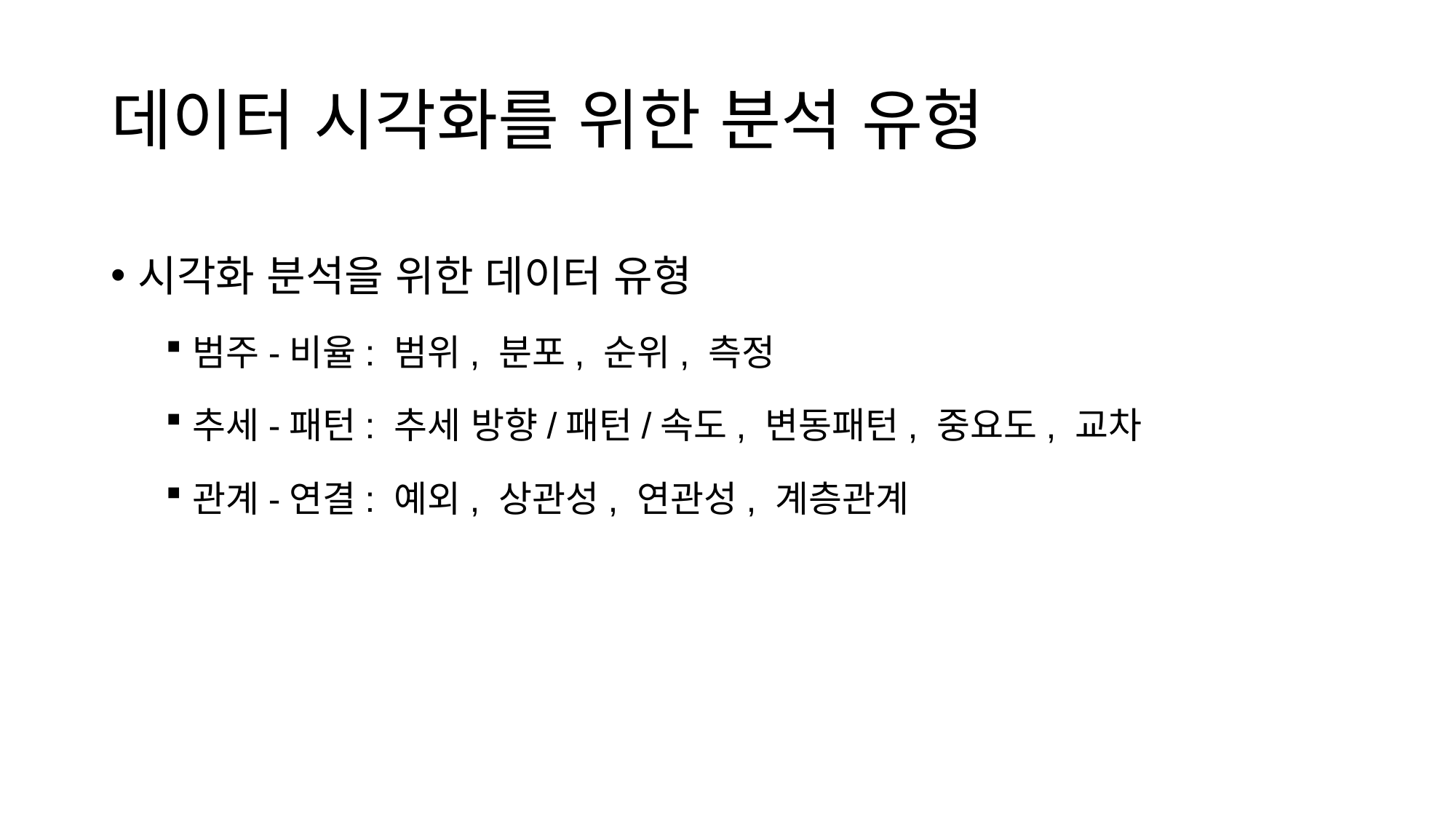

# 데이터 시각화를 위한 분석 유형
시각화 분석을 위한 데이터 유형
범주-비율: 범위, 분포, 순위, 측정
추세-패턴: 추세 방향/패턴/속도, 변동패턴, 중요도, 교차
관계-연결: 예외, 상관성, 연관성, 계층관계